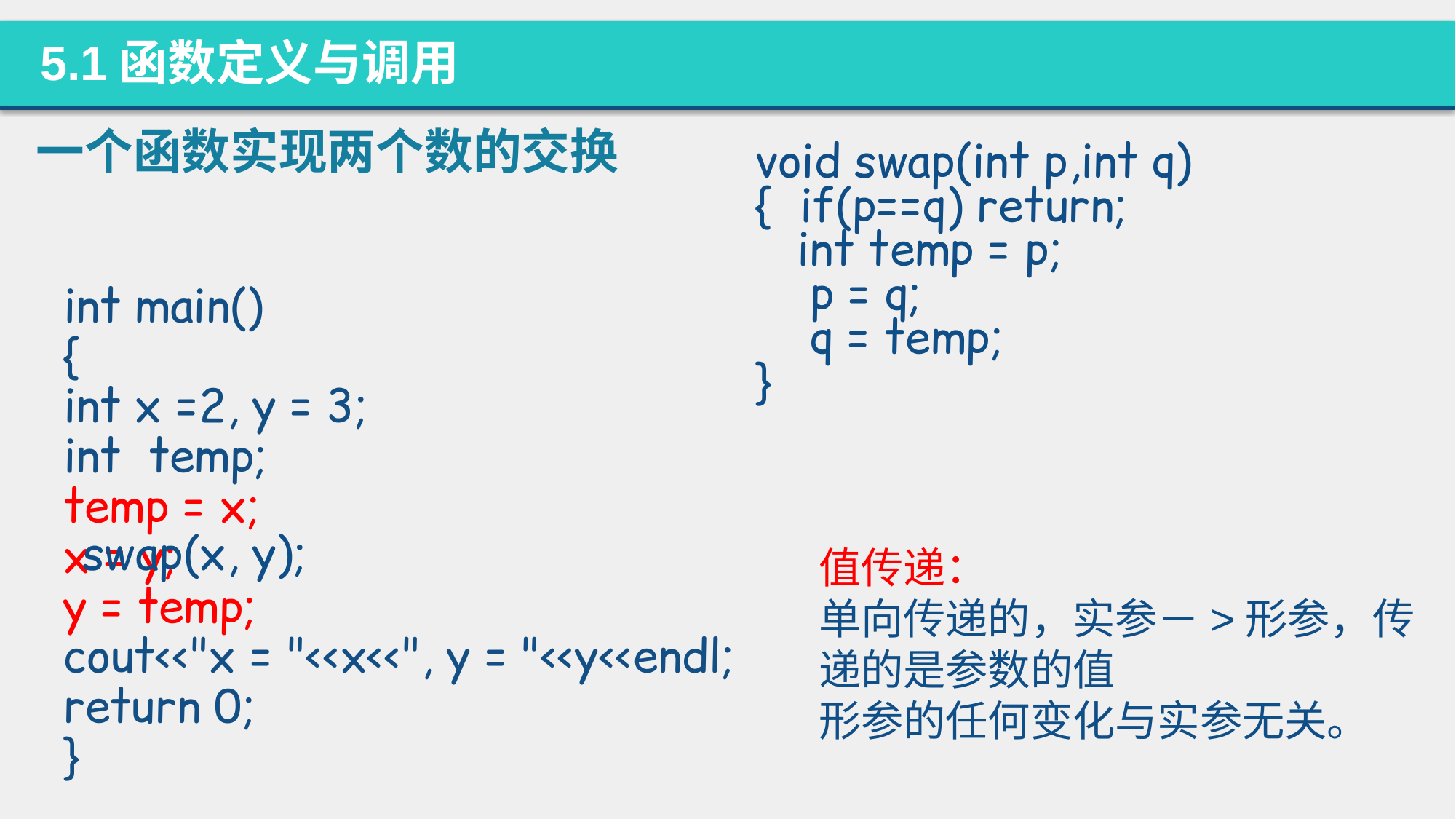

5.1函数定义与调用
一个函数实现两个数的交换
void swap(int p,int q)
{  if(p==q) return;
   int temp = p;
    p = q;
    q = temp;
}
int main()
{
int x =2, y = 3;
int  temp;
temp = x;
x = y;
y = temp;
cout<<"x = "<<x<<", y = "<<y<<endl;
return 0;
}
swap(x, y);
值传递：
单向传递的，实参－>形参，传递的是参数的值
形参的任何变化与实参无关。